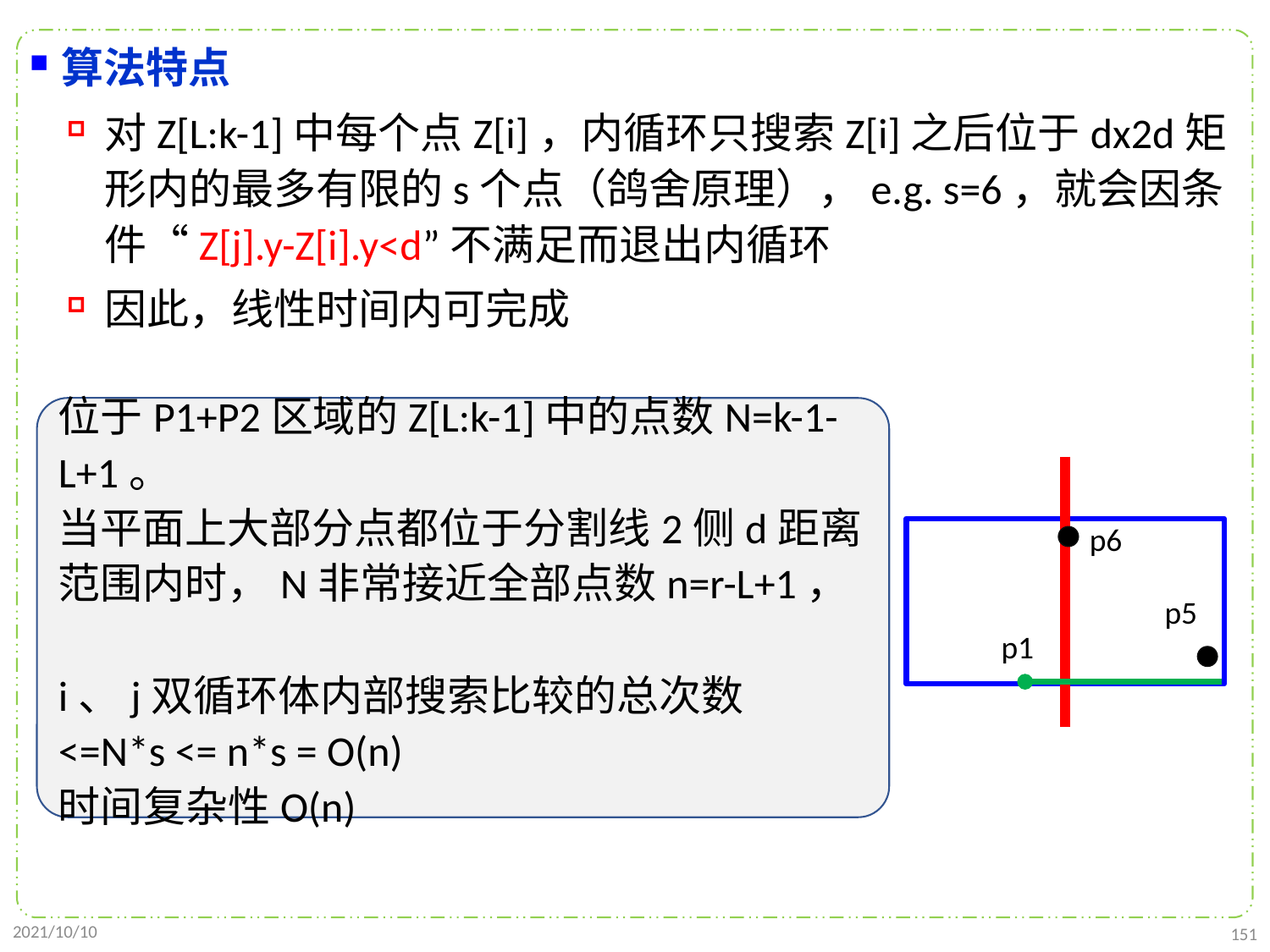

算法特点
对Z[L:k-1]中每个点Z[i]，内循环只搜索Z[i]之后位于dx2d矩形内的最多有限的s个点（鸽舍原理），e.g. s=6，就会因条件“Z[j].y-Z[i].y<d”不满足而退出内循环
因此，线性时间内可完成
位于P1+P2区域的Z[L:k-1]中的点数N=k-1-L+1。
当平面上大部分点都位于分割线2侧d距离范围内时，N非常接近全部点数n=r-L+1，

i、j双循环体内部搜索比较的总次数
<=N*s <= n*s = O(n)
时间复杂性O(n)

p6

p5
p1

2021/10/10
151